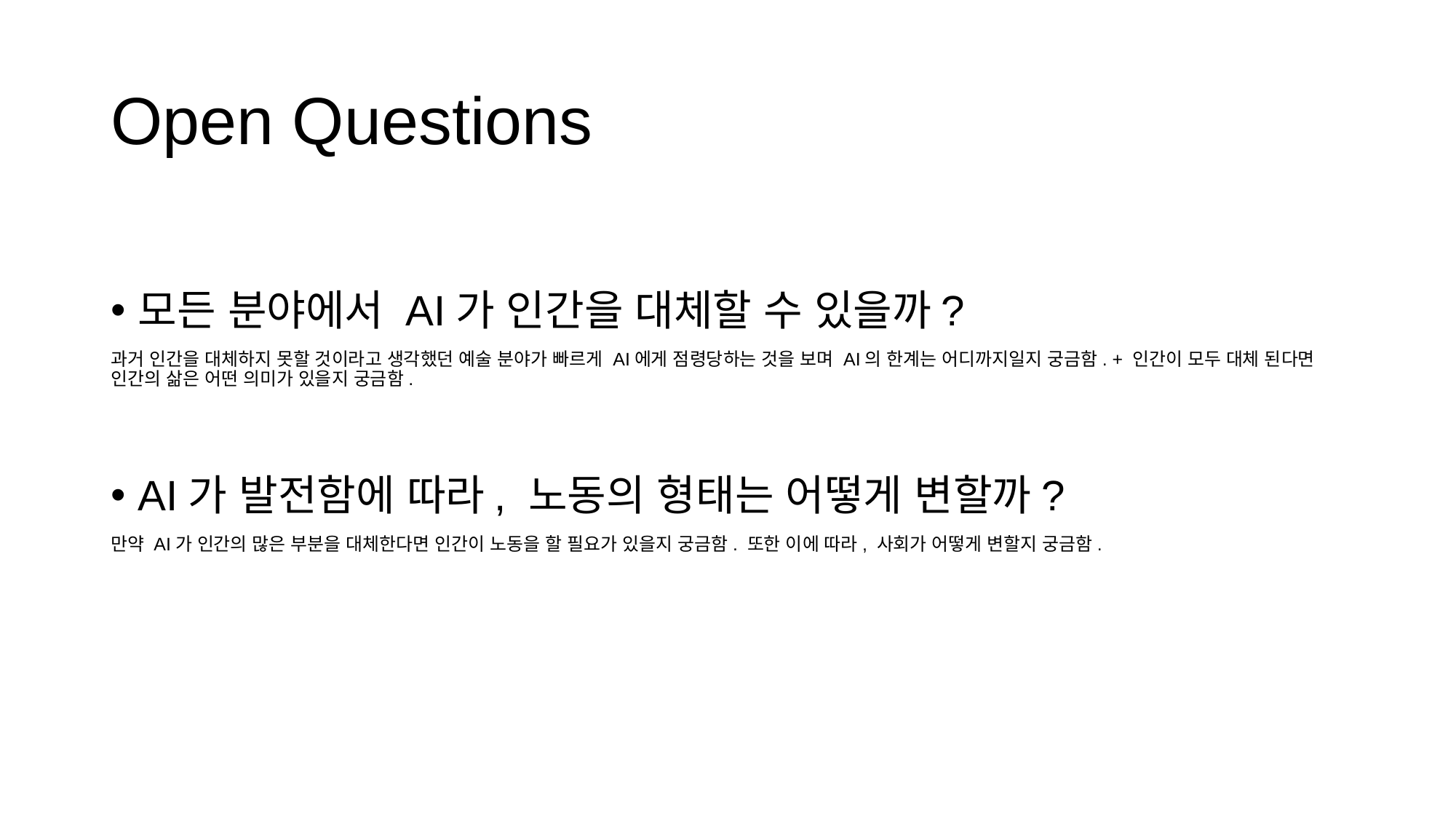

# Open Questions

모든 분야에서 AI가 인간을 대체할 수 있을까?
과거 인간을 대체하지 못할 것이라고 생각했던 예술 분야가 빠르게 AI에게 점령당하는 것을 보며 AI의 한계는 어디까지일지 궁금함. + 인간이 모두 대체 된다면 인간의 삶은 어떤 의미가 있을지 궁금함.

AI가 발전함에 따라, 노동의 형태는 어떻게 변할까?
만약 AI가 인간의 많은 부분을 대체한다면 인간이 노동을 할 필요가 있을지 궁금함. 또한 이에 따라, 사회가 어떻게 변할지 궁금함.